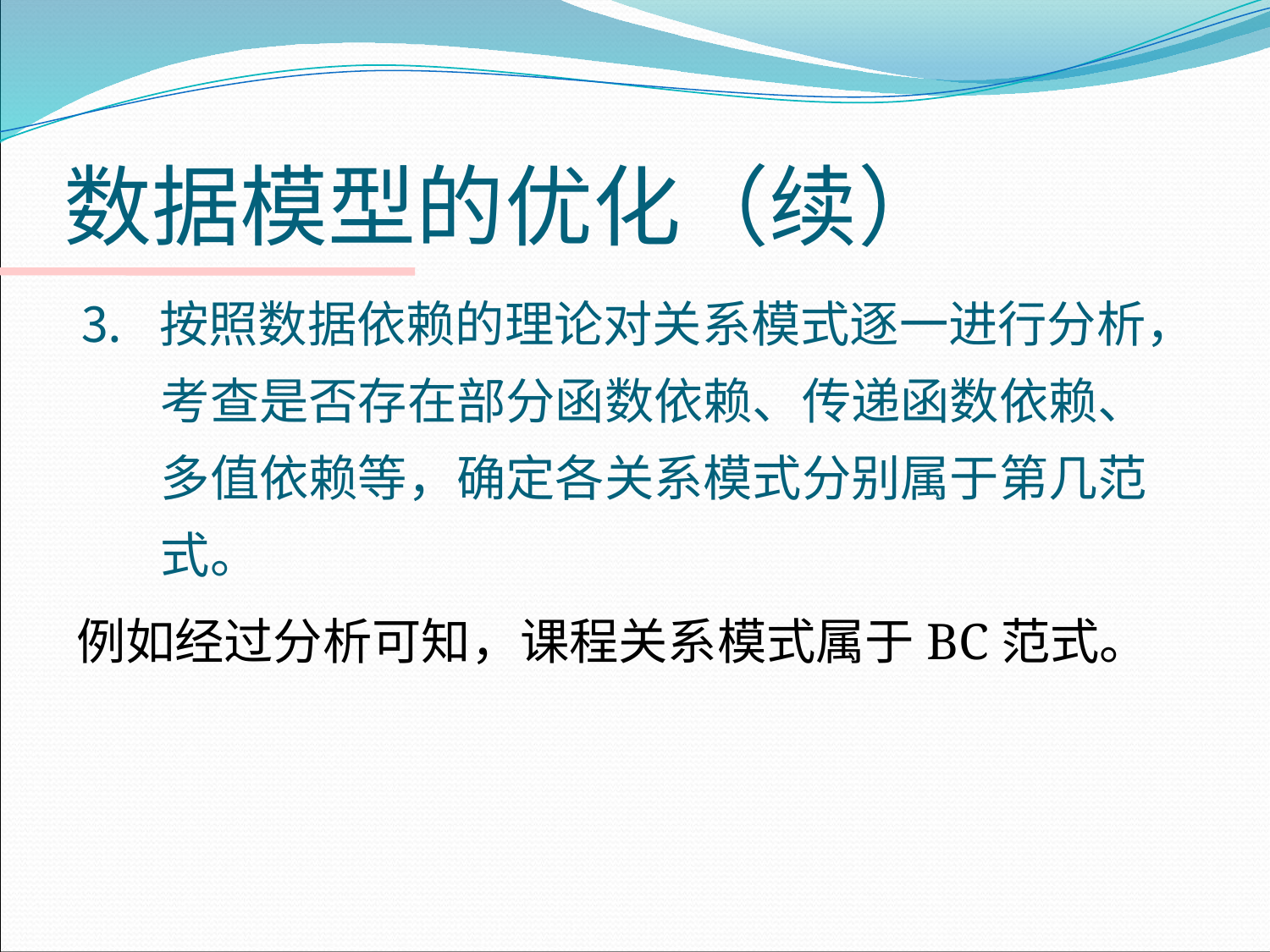

# 数据模型的优化（续）
⒊  按照数据依赖的理论对关系模式逐一进行分析，考查是否存在部分函数依赖、传递函数依赖、多值依赖等，确定各关系模式分别属于第几范式。
例如经过分析可知，课程关系模式属于BC范式。

766